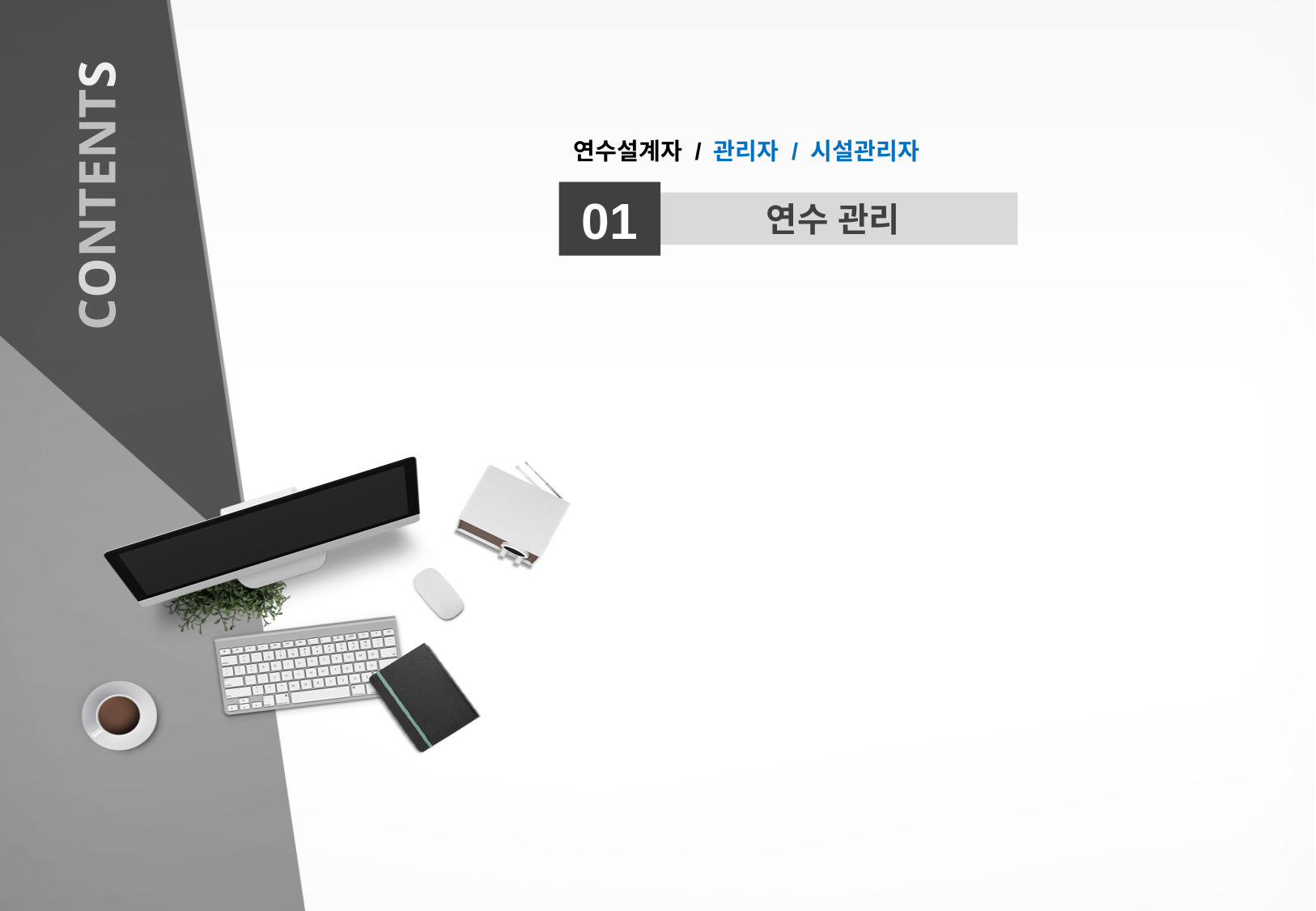

연수설계자 / 관리자 / 시설관리자
CONTENTS
01
연수 관리